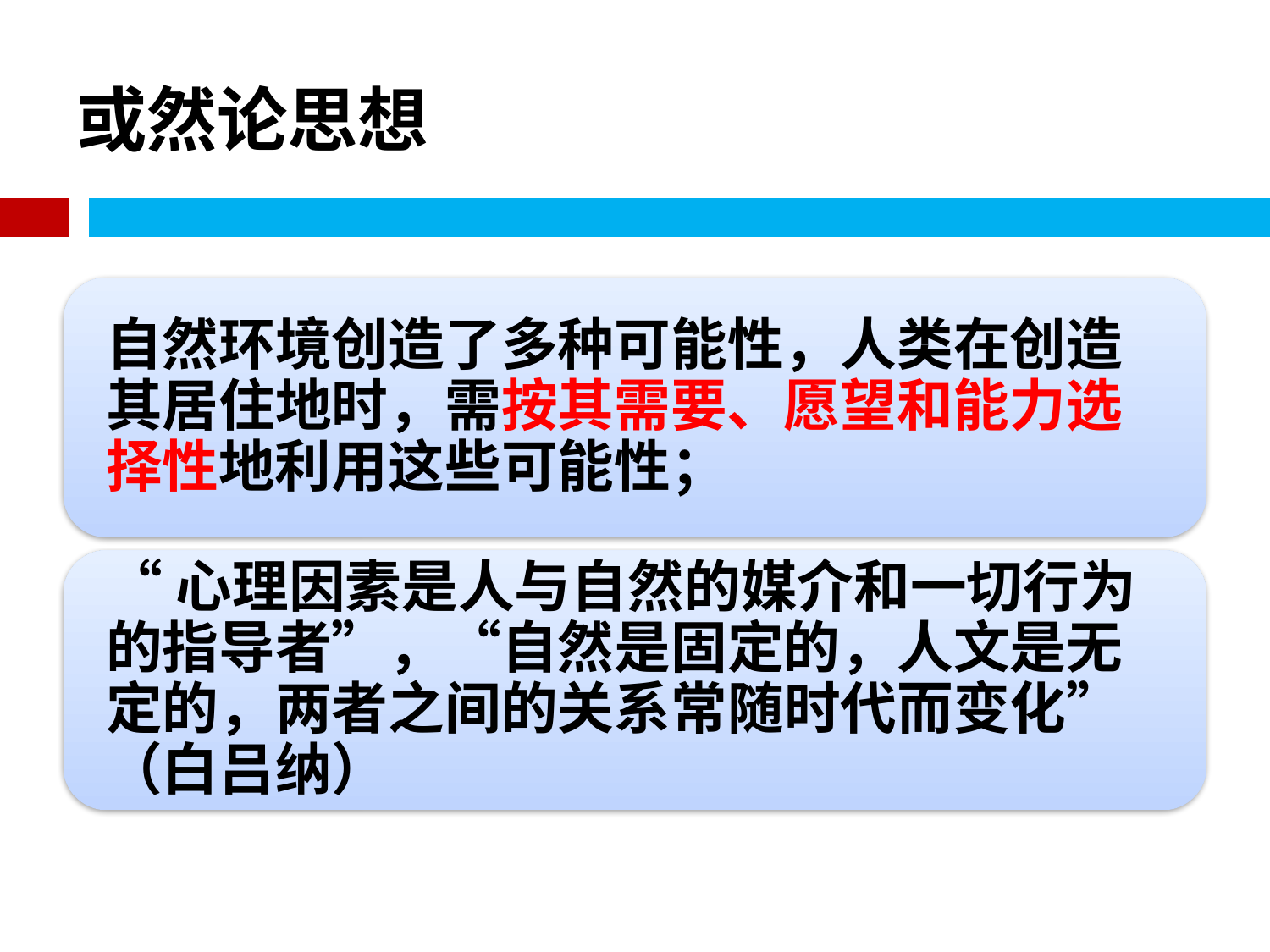

# 或然论思想
自然环境创造了多种可能性，人类在创造其居住地时，需按其需要、愿望和能力选择性地利用这些可能性；
“心理因素是人与自然的媒介和一切行为的指导者”，“自然是固定的，人文是无定的，两者之间的关系常随时代而变化”（白吕纳）